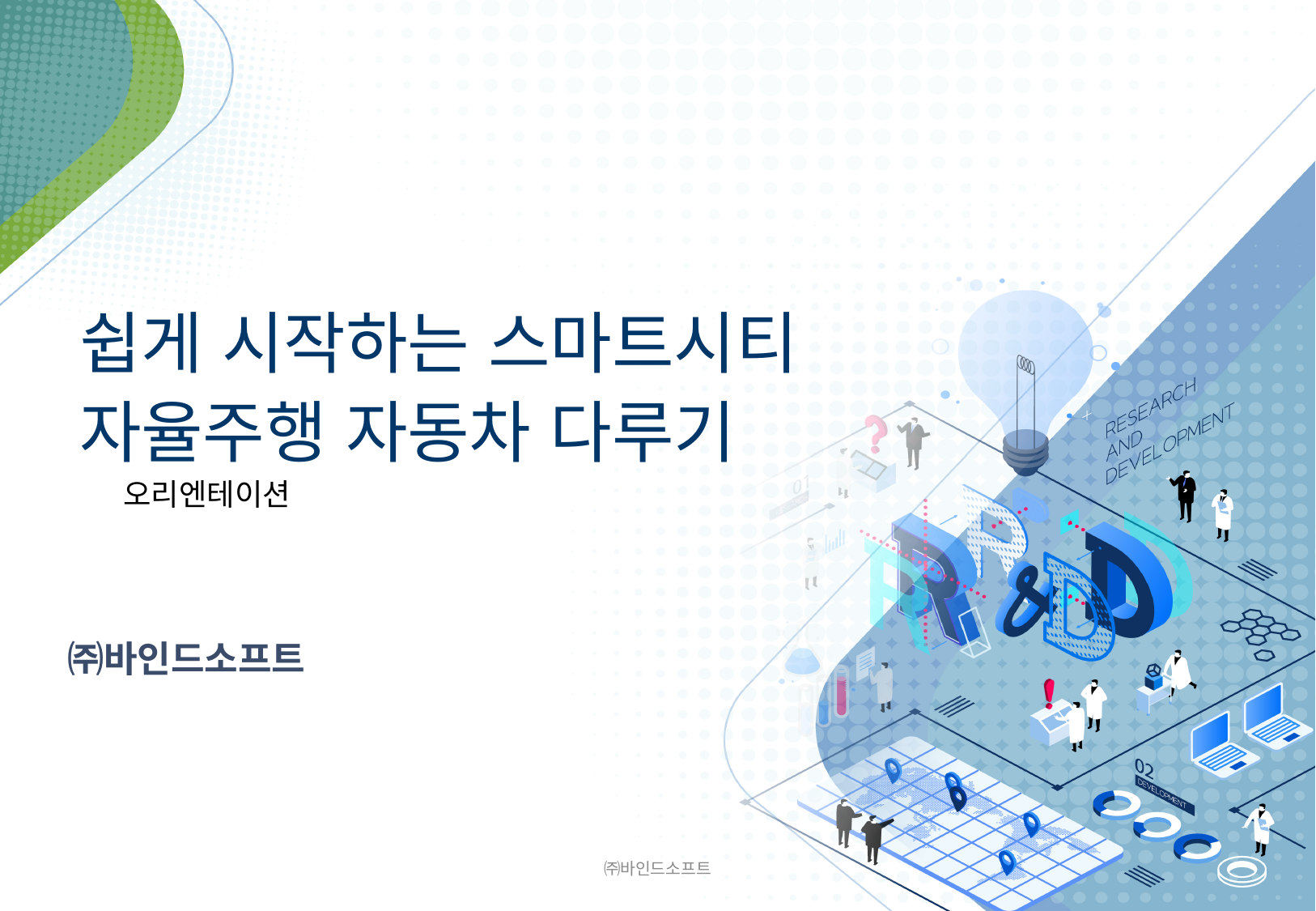

# 쉽게 시작하는 스마트시티 자율주행 자동차 다루기
오리엔테이션
㈜바인드소프트